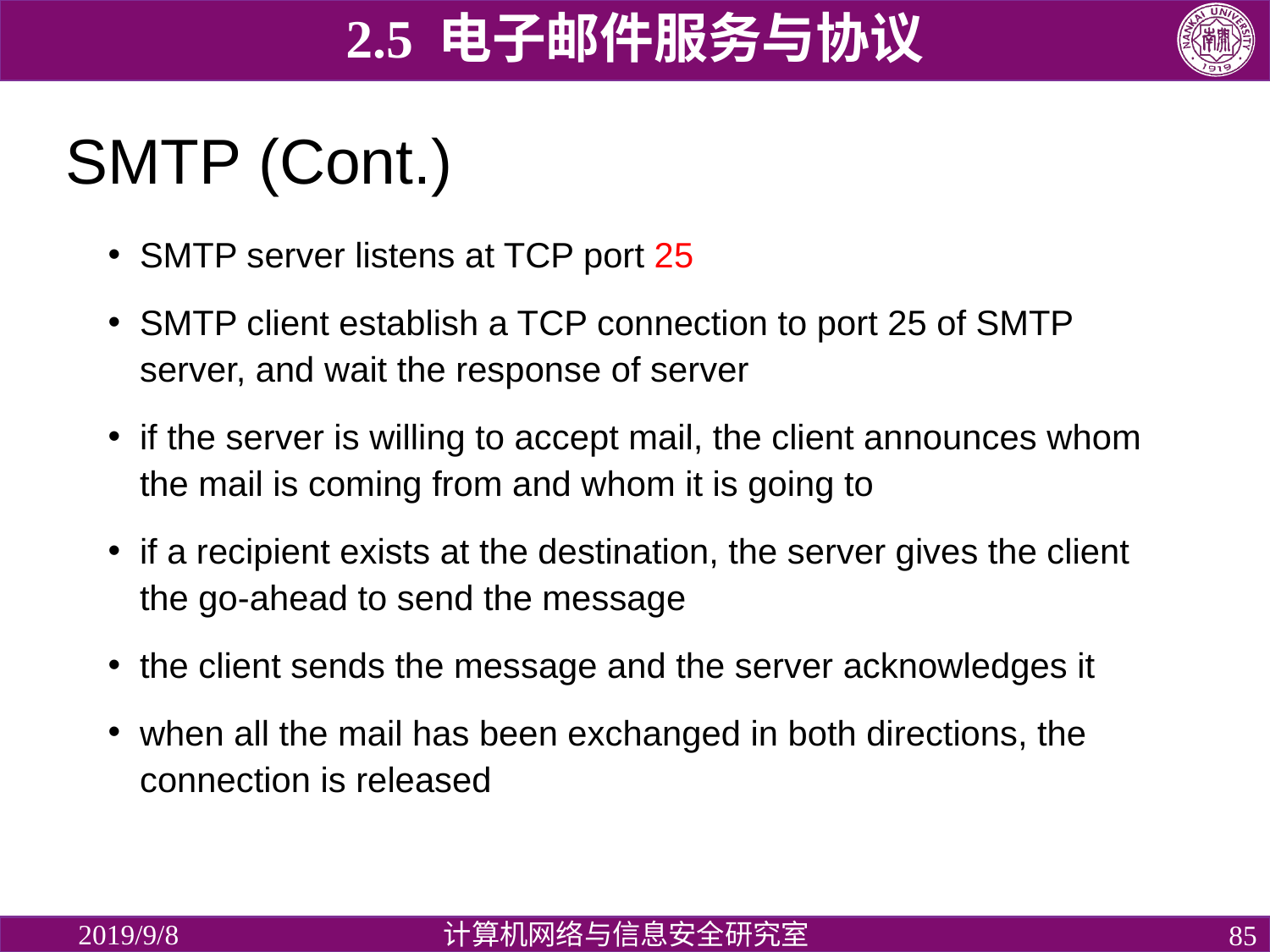

2.5 电子邮件服务与协议
# SMTP (Cont.)
SMTP server listens at TCP port 25
SMTP client establish a TCP connection to port 25 of SMTP server, and wait the response of server
if the server is willing to accept mail, the client announces whom the mail is coming from and whom it is going to
if a recipient exists at the destination, the server gives the client the go-ahead to send the message
the client sends the message and the server acknowledges it
when all the mail has been exchanged in both directions, the connection is released